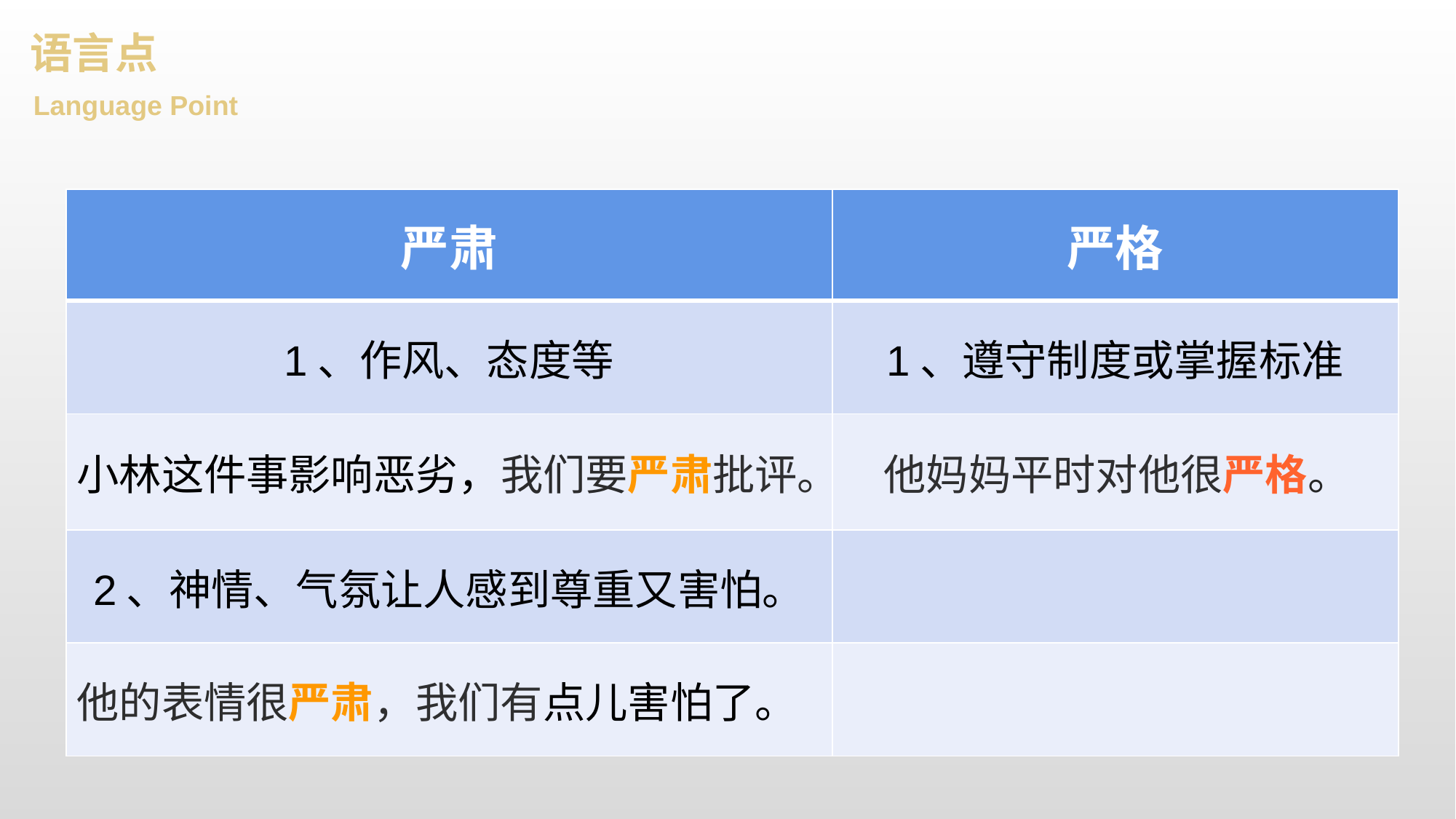

语言点
Language Point
| 严肃 | 严格 |
| --- | --- |
| 1、作风、态度等 | 1、遵守制度或掌握标准 |
| 小林这件事影响恶劣，我们要严肃批评。 | 他妈妈平时对他很严格。 |
| 2、神情、气氛让人感到尊重又害怕。 |  |
| 他的表情很严肃，我们有点儿害怕了。 |  |